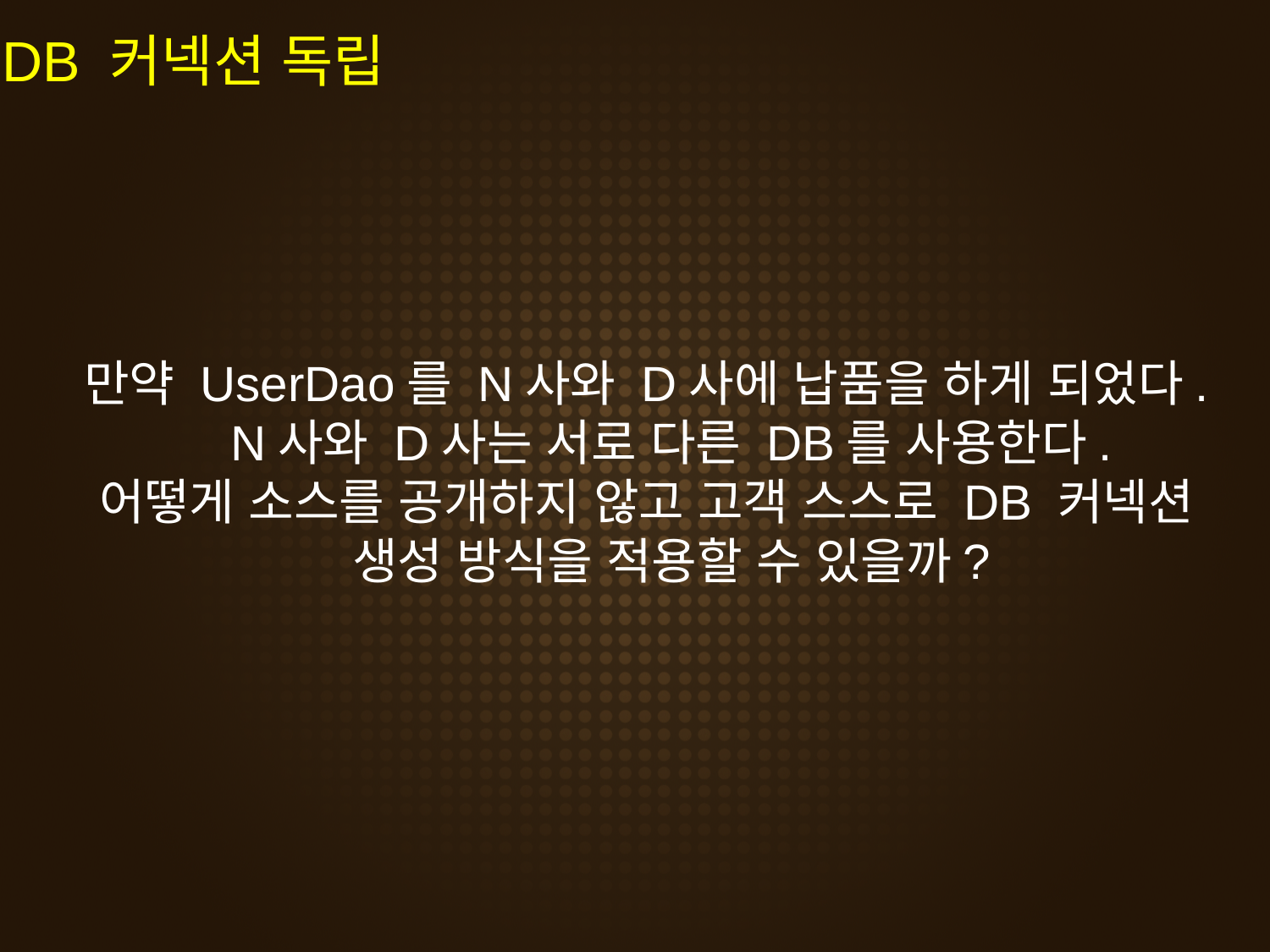

DB 커넥션 독립
만약 UserDao를 N사와 D사에 납품을 하게 되었다. N사와 D사는 서로 다른 DB를 사용한다.
어떻게 소스를 공개하지 않고 고객 스스로 DB 커넥션 생성 방식을 적용할 수 있을까?